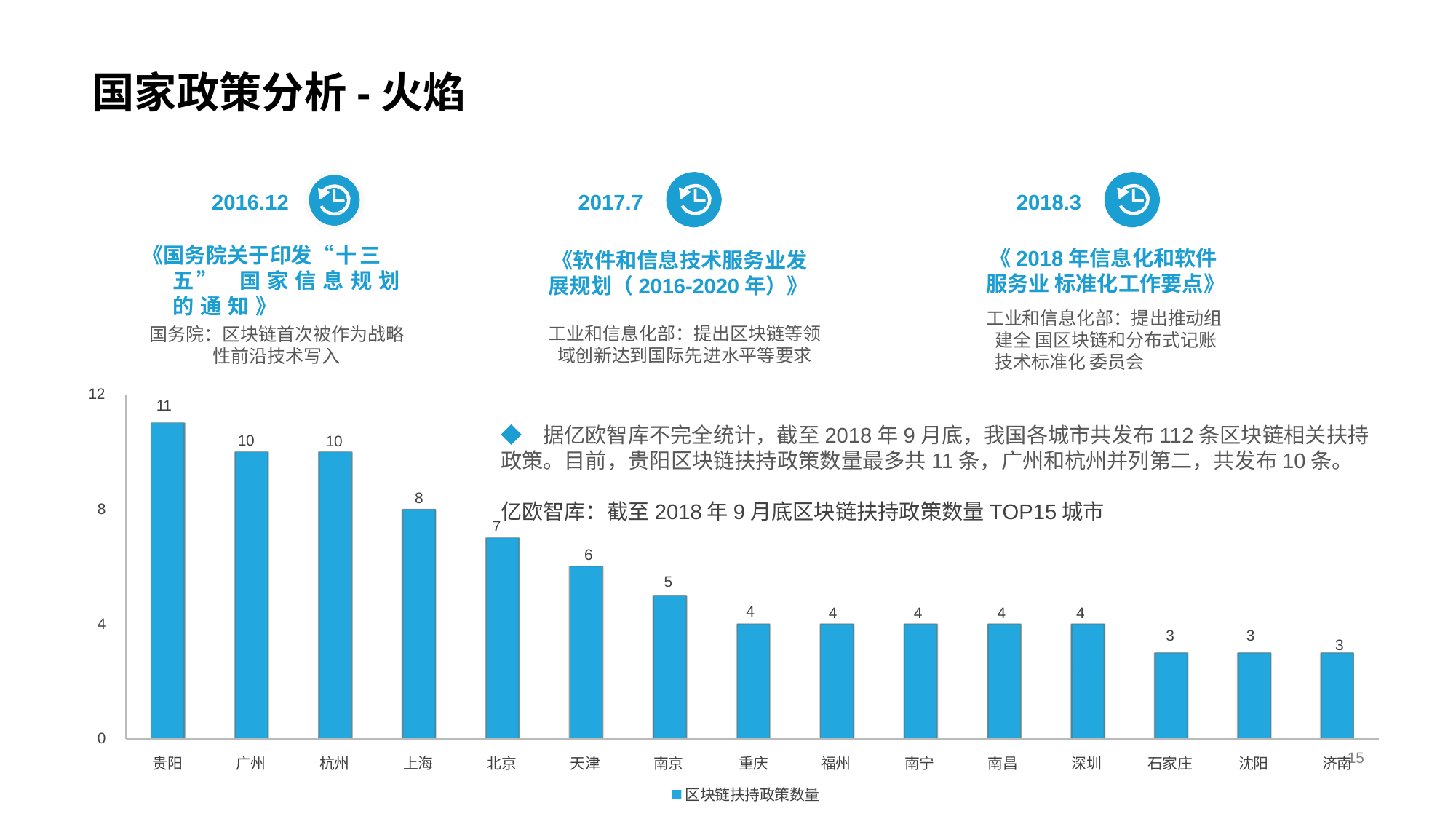

# 国家政策分析-火焰

2016.12
《国务院关于印发“十三五” 国家信息规划的通知》
国务院：区块链首次被作为战略 性前沿技术写入

2017.7
2018.3
《2018年信息化和软件服务业 标准化工作要点》

工业和信息化部：提出推动组建全 国区块链和分布式记账技术标准化 委员会
《软件和信息技术服务业发 展规划（2016-2020年）》
工业和信息化部：提出区块链等领 域创新达到国际先进水平等要求
12

11

10
10
8
8
7

6

5
4
4
4
4
4
4
3
3
3
0

贵阳
广州
杭州
上海
北京
天津
南京	重庆
福州
南宁
南昌
深圳
石家庄
沈阳
济南
区块链扶持政策数量

◆  据亿欧智库不完全统计，截至2018年9月底，我国各城市共发布112条区块链相关扶持政策。目前，贵阳区块链扶持政策数量最多共11条，广州和杭州并列第二，共发布10条。

亿欧智库：截至2018年9月底区块链扶持政策数量TOP15城市
15